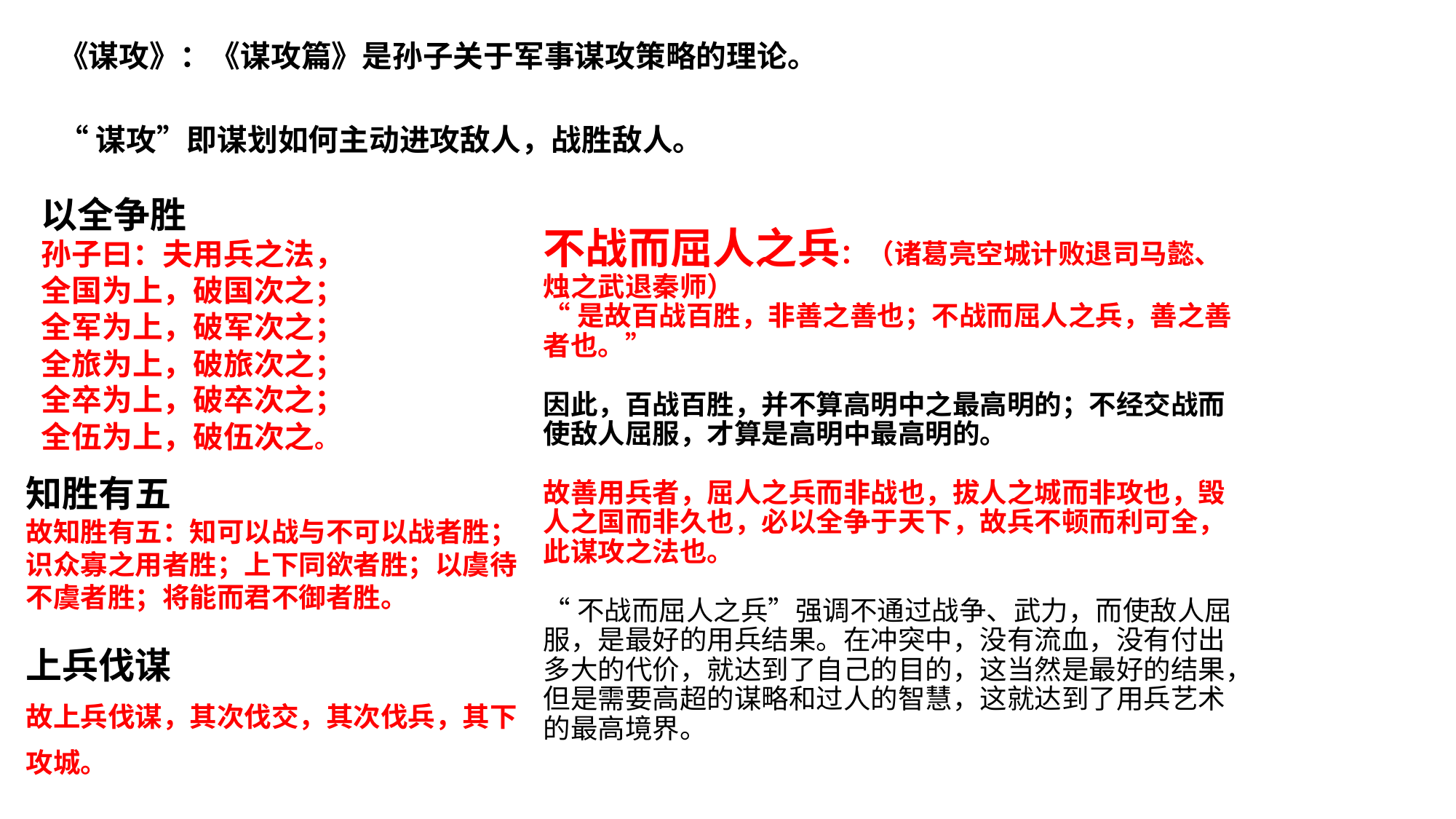

《谋攻》：《谋攻篇》是孙子关于军事谋攻策略的理论。

“谋攻”即谋划如何主动进攻敌人，战胜敌人。
以全争胜
孙子曰：夫用兵之法，全国为上，破国次之；全军为上，破军次之；全旅为上，破旅次之；全卒为上，破卒次之；全伍为上，破伍次之。
不战而屈人之兵：（诸葛亮空城计败退司马懿、烛之武退秦师）
“是故百战百胜，非善之善也；不战而屈人之兵，善之善者也。”

因此，百战百胜，并不算高明中之最高明的；不经交战而使敌人屈服，才算是高明中最高明的。

故善用兵者，屈人之兵而非战也，拔人之城而非攻也，毁人之国而非久也，必以全争于天下，故兵不顿而利可全，此谋攻之法也。

“不战而屈人之兵”强调不通过战争、武力，而使敌人屈服，是最好的用兵结果。在冲突中，没有流血，没有付出多大的代价，就达到了自己的目的，这当然是最好的结果，但是需要高超的谋略和过人的智慧，这就达到了用兵艺术的最高境界。

知胜有五
故知胜有五：知可以战与不可以战者胜；识众寡之用者胜；上下同欲者胜；以虞待不虞者胜；将能而君不御者胜。
上兵伐谋
故上兵伐谋，其次伐交，其次伐兵，其下攻城。